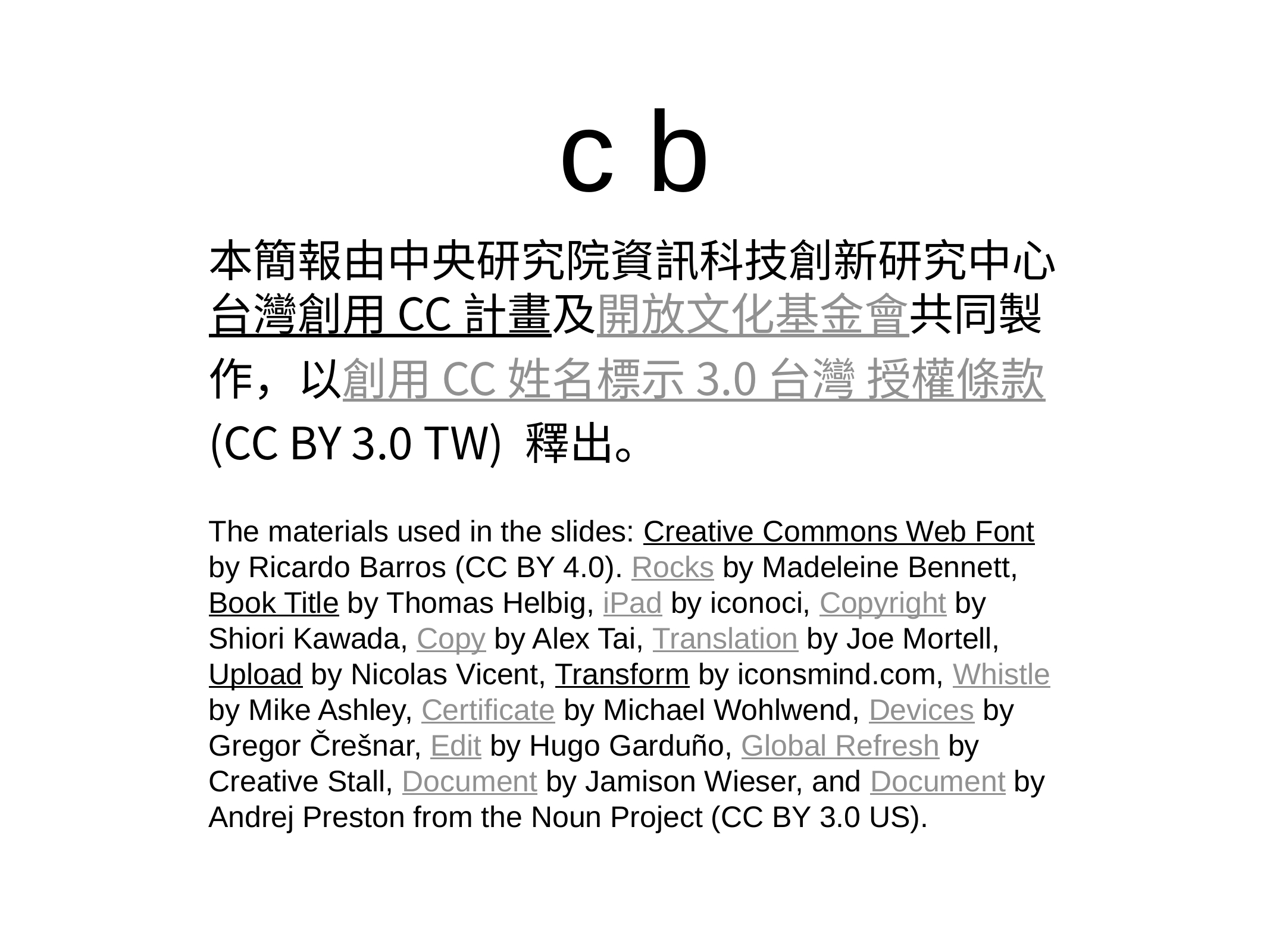

c b
本簡報由中央研究院資訊科技創新研究中心台灣創用 CC 計畫及開放文化基金會共同製作，以創用 CC 姓名標示 3.0 台灣 授權條款 (CC BY 3.0 TW) 釋出。
The materials used in the slides: Creative Commons Web Font by Ricardo Barros (CC BY 4.0). Rocks by Madeleine Bennett, Book Title by Thomas Helbig, iPad by iconoci, Copyright by Shiori Kawada, Copy by Alex Tai, Translation by Joe Mortell,  Upload by Nicolas Vicent, Transform by iconsmind.com, Whistle by Mike Ashley, Certificate by Michael Wohlwend, Devices by Gregor Črešnar, Edit by Hugo Garduño, Global Refresh by Creative Stall, Document by Jamison Wieser, and Document by Andrej Preston from the Noun Project (CC BY 3.0 US).